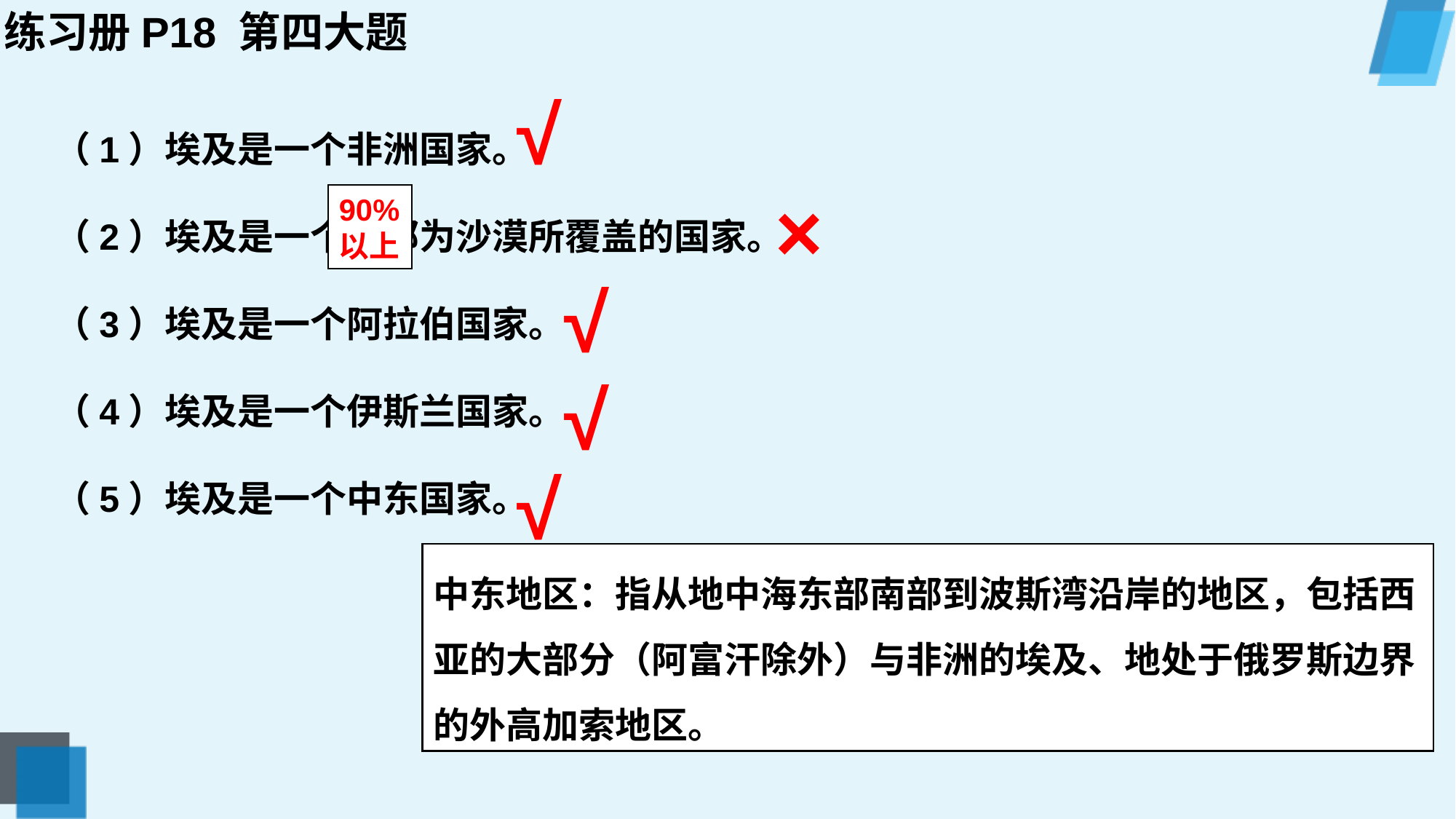

练习册P18 第四大题
（1）埃及是一个非洲国家。
（2）埃及是一个全部为沙漠所覆盖的国家。
（3）埃及是一个阿拉伯国家。
（4）埃及是一个伊斯兰国家。
（5）埃及是一个中东国家。
√
×
90%以上
√
√
√
中东地区：指从地中海东部南部到波斯湾沿岸的地区，包括西亚的大部分（阿富汗除外）与非洲的埃及、地处于俄罗斯边界的外高加索地区。